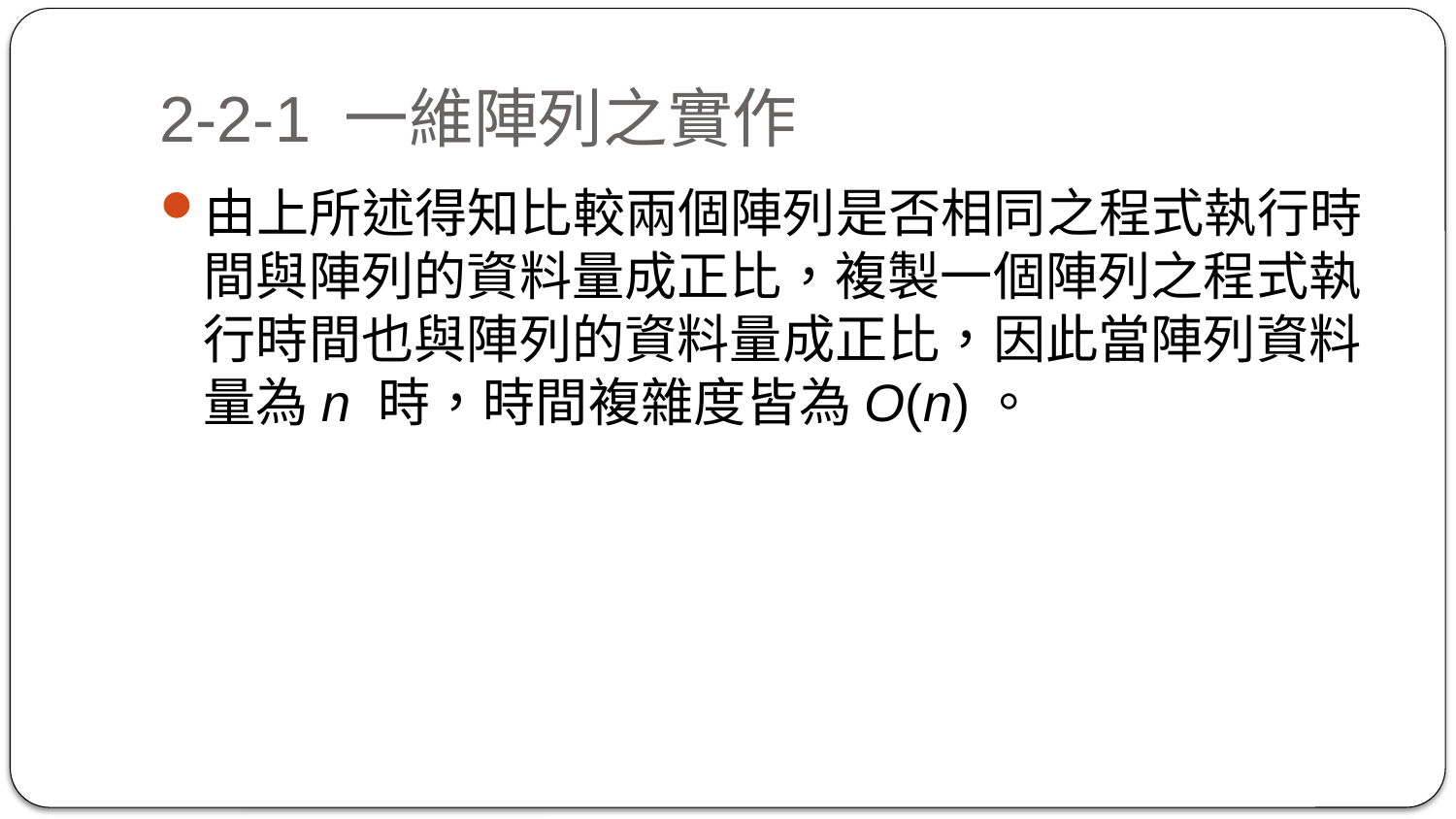

# 2-2-1 一維陣列之實作
由上所述得知比較兩個陣列是否相同之程式執行時間與陣列的資料量成正比，複製一個陣列之程式執行時間也與陣列的資料量成正比，因此當陣列資料量為n 時，時間複雜度皆為O(n)。